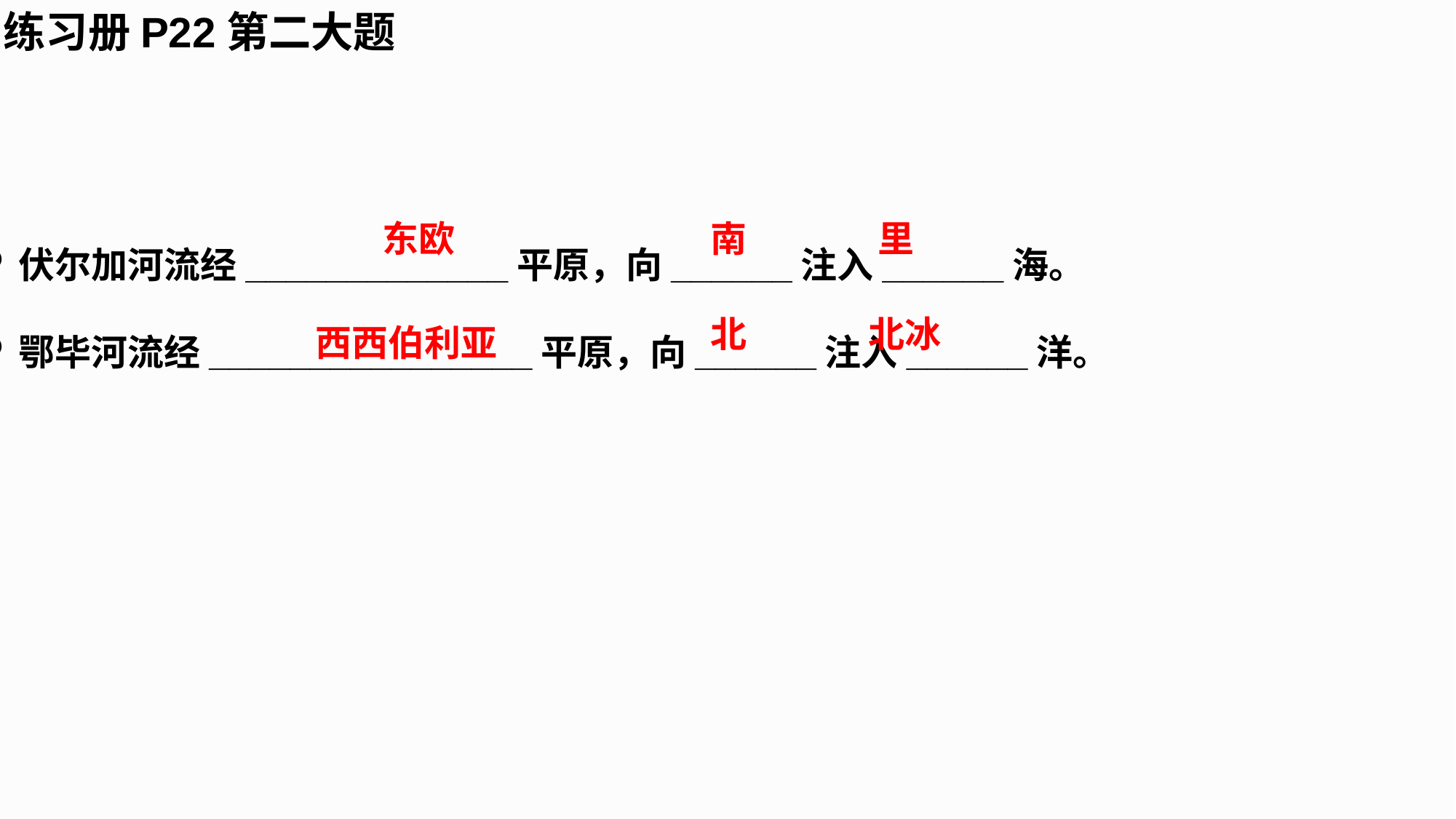

练习册P22第二大题
伏尔加河流经_____________平原，向______注入______海。
鄂毕河流经________________平原，向______注入______洋。
东欧
南
里
北
北冰
西西伯利亚